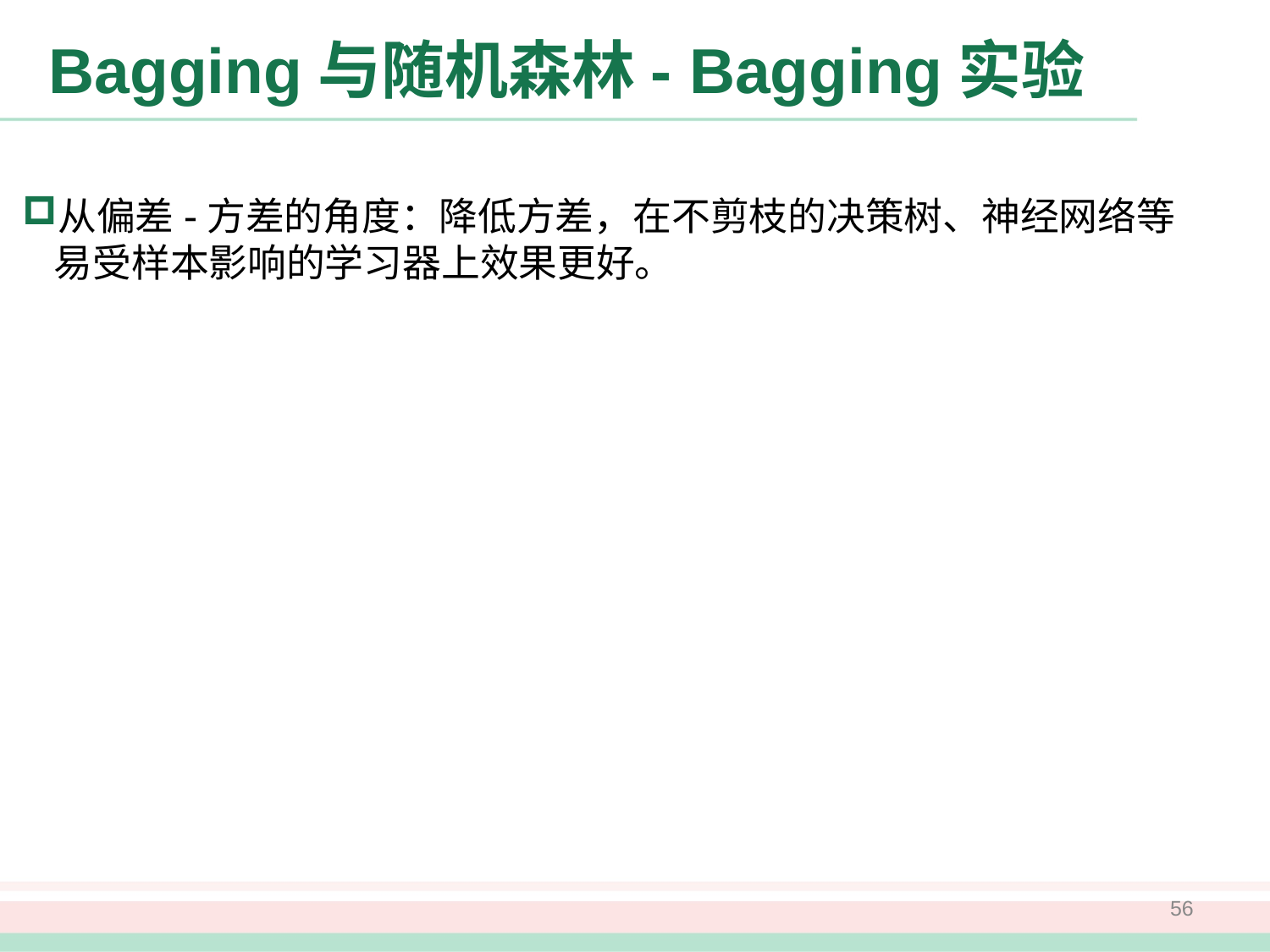

# Bagging与随机森林- Bagging实验
从偏差-方差的角度：降低方差，在不剪枝的决策树、神经网络等易受样本影响的学习器上效果更好。

56